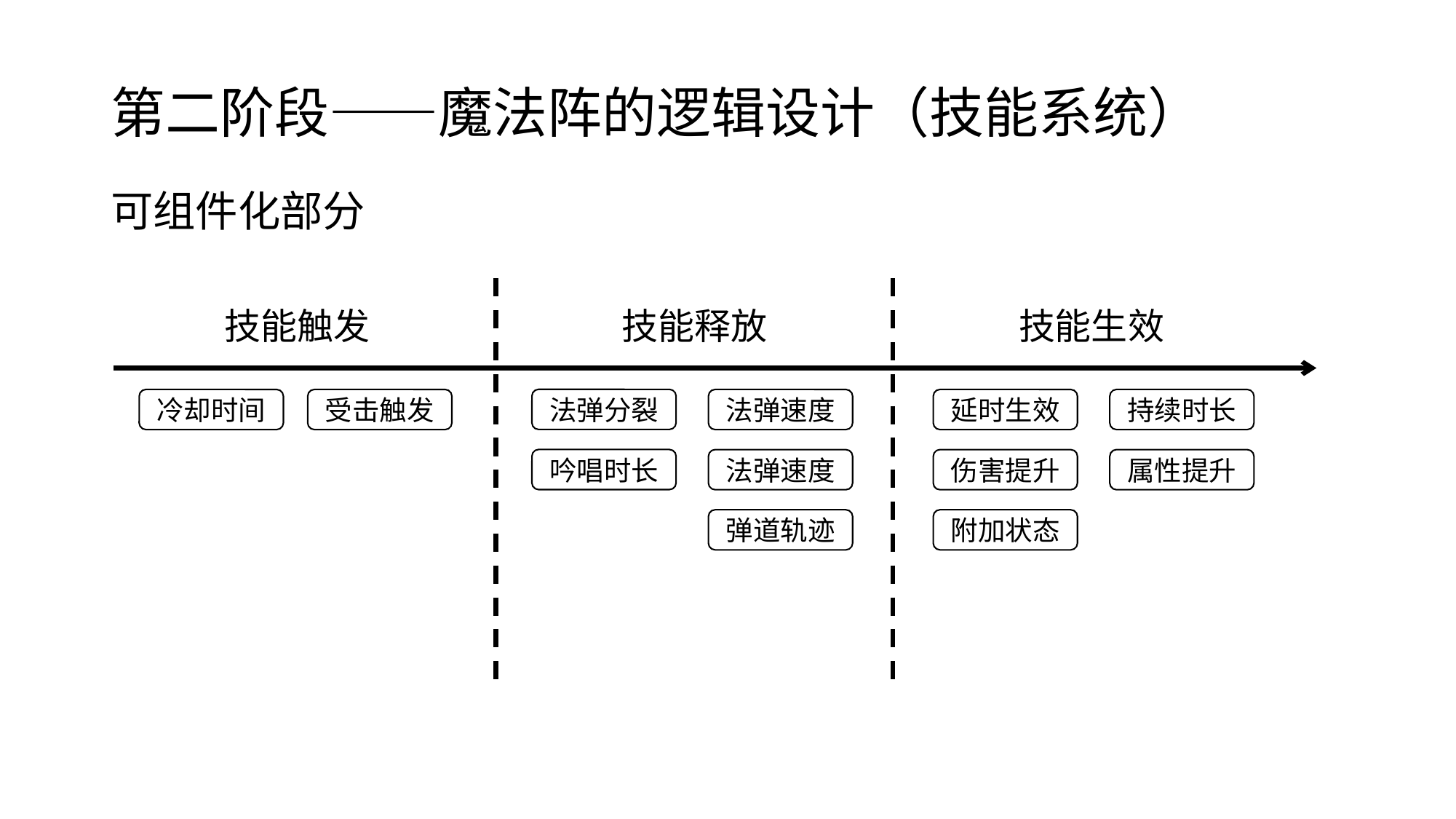

# 第二阶段——魔法阵的逻辑设计（技能系统） 可组件化部分
技能触发
技能释放
技能生效
法弹分裂
冷却时间
受击触发
法弹速度
延时生效
持续时长
吟唱时长
法弹速度
伤害提升
属性提升
弹道轨迹
附加状态